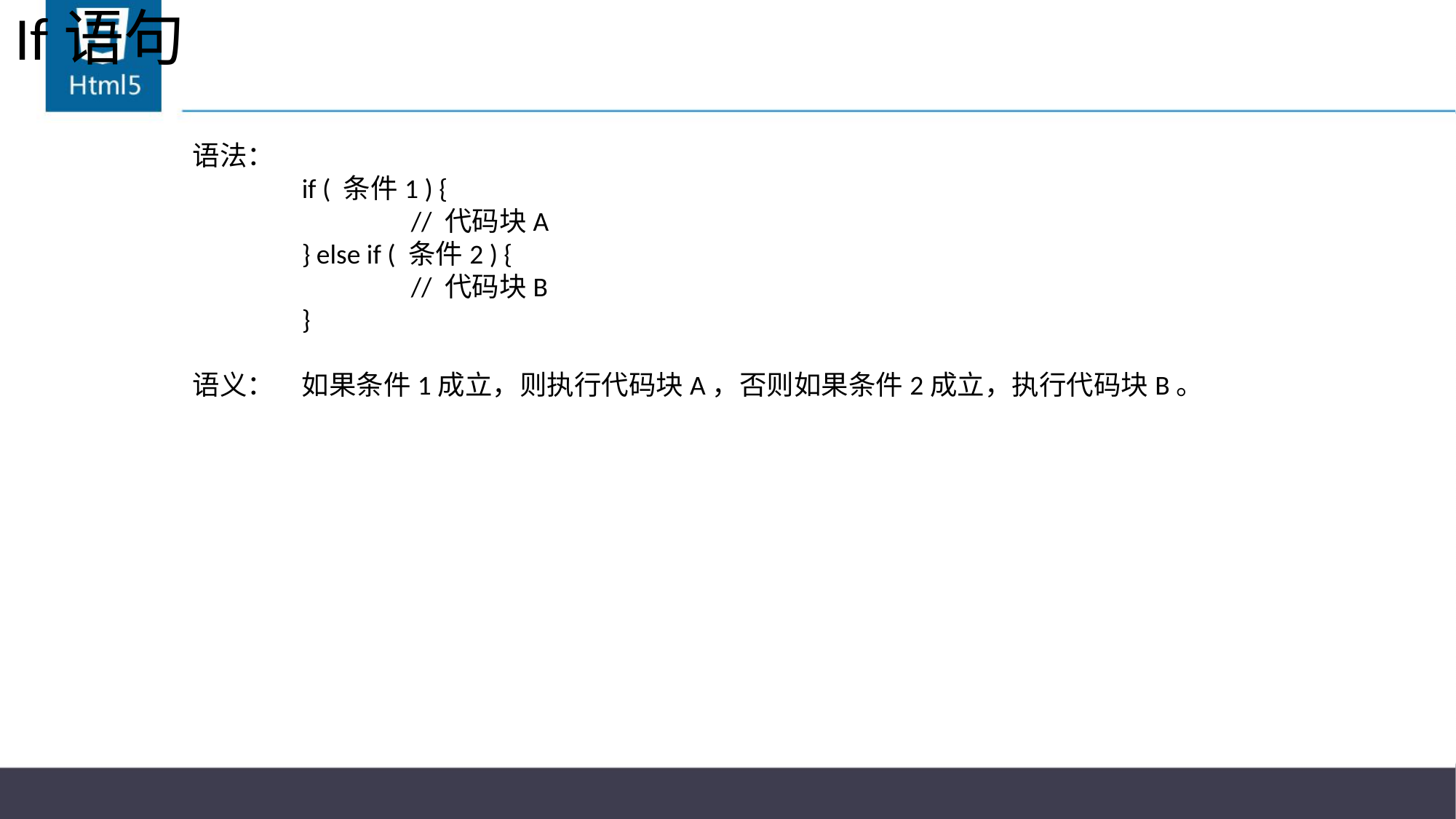

# If语句
语法：
	if ( 条件1 ) {
		// 代码块A
	} else if ( 条件2 ) {
		// 代码块B
	}

语义：	如果条件1成立，则执行代码块A，否则如果条件2成立，执行代码块B。